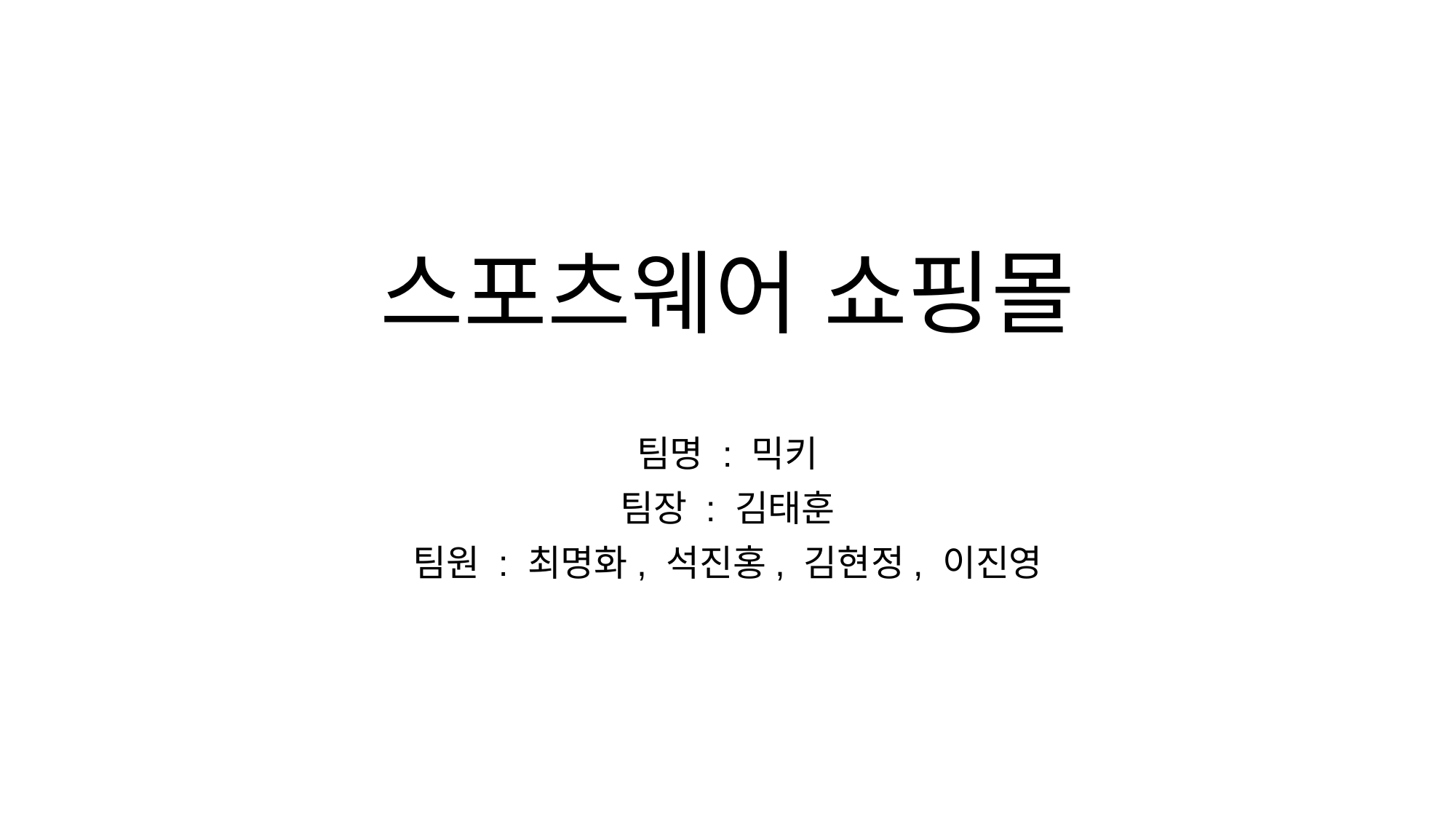

# 스포츠웨어 쇼핑몰
팀명 : 믹키
팀장 : 김태훈
팀원 : 최명화, 석진홍, 김현정, 이진영